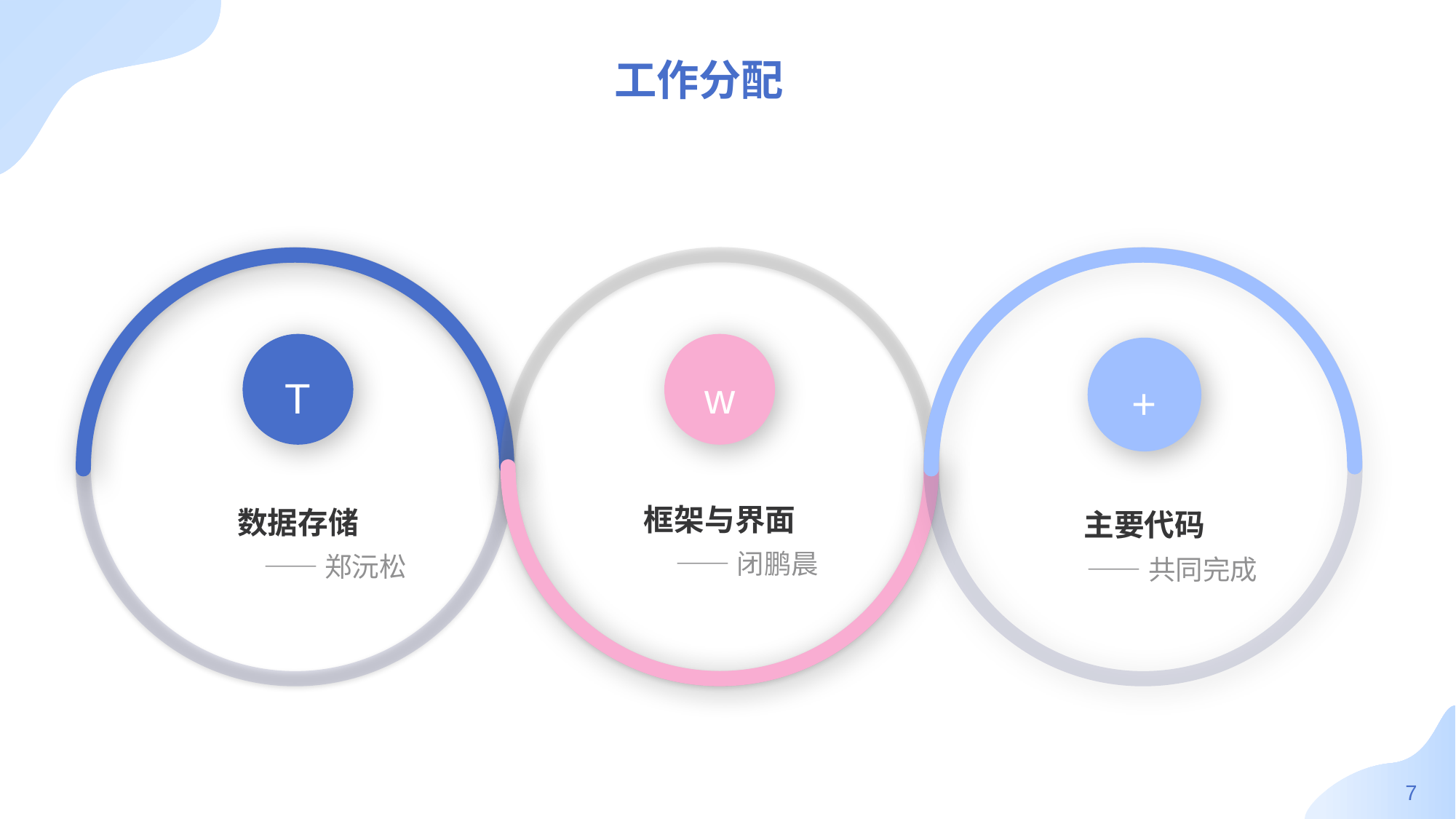

工作分配

T
数据存储
            ——郑沅松
w
框架与界面
                ——闭鹏晨
+
主要代码
         ——共同完成